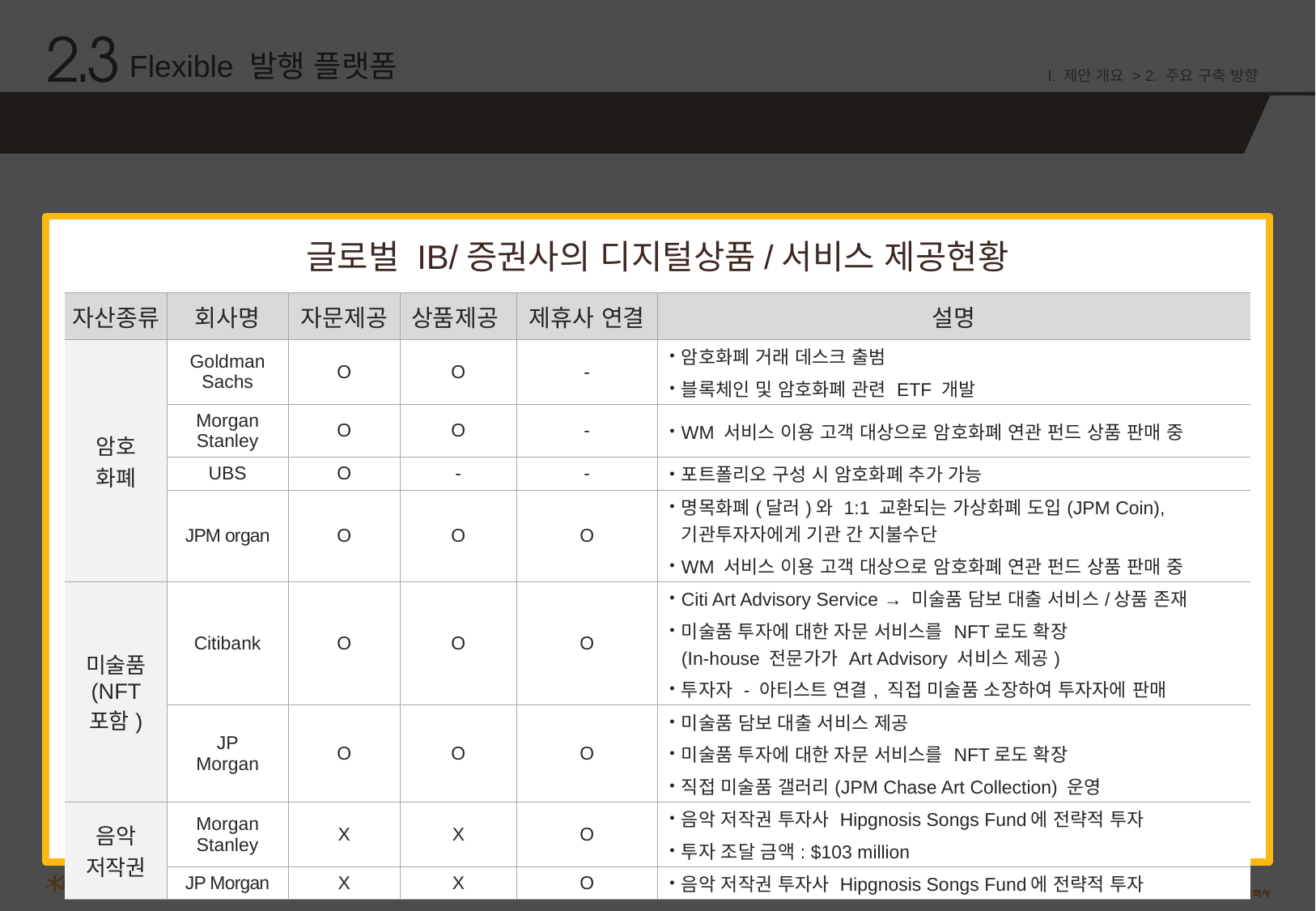

2.3
Flexible 발행 플랫폼
Ⅰ. 제안 개요 > 2. 주요 구축 방향
다양한 상품을 자체 또는 협업에 의한 발행이 가능하도록 연계 및 사용성 강화

글로벌 IB/증권사의 디지털상품/서비스 제공현황
| 자산종류 | 회사명 | 자문제공 | 상품제공 | 제휴사 연결 | 설명 |
| --- | --- | --- | --- | --- | --- |
| 암호 화폐 | Goldman Sachs | O | O | - | 암호화폐 거래 데스크 출범 블록체인 및 암호화폐 관련 ETF 개발 |
|  | Morgan Stanley | O | O | - | WM 서비스 이용 고객 대상으로 암호화폐 연관 펀드 상품 판매 중 |
|  | UBS | O | - | - | 포트폴리오 구성 시 암호화폐 추가 가능 |
|  | JPM organ | O | O | O | 명목화폐(달러)와 1:1 교환되는 가상화폐 도입(JPM Coin), 기관투자자에게 기관 간 지불수단 WM 서비스 이용 고객 대상으로 암호화폐 연관 펀드 상품 판매 중 |
| 미술품 (NFT 포함) | Citibank | O | O | O | Citi Art Advisory Service → 미술품 담보 대출 서비스/상품 존재 미술품 투자에 대한 자문 서비스를 NFT로도 확장 (In-house 전문가가 Art Advisory 서비스 제공) 투자자 - 아티스트 연결, 직접 미술품 소장하여 투자자에 판매 |
|  | JP Morgan | O | O | O | 미술품 담보 대출 서비스 제공 미술품 투자에 대한 자문 서비스를 NFT로도 확장 직접 미술품 갤러리(JPM Chase Art Collection) 운영 |
| 음악 저작권 | Morgan Stanley | X | X | O | 음악 저작권 투자사 Hipgnosis Songs Fund에 전략적 투자 투자 조달 금액: $103 million |
|  | JP Morgan | X | X | O | 음악 저작권 투자사 Hipgnosis Songs Fund에 전략적 투자 |